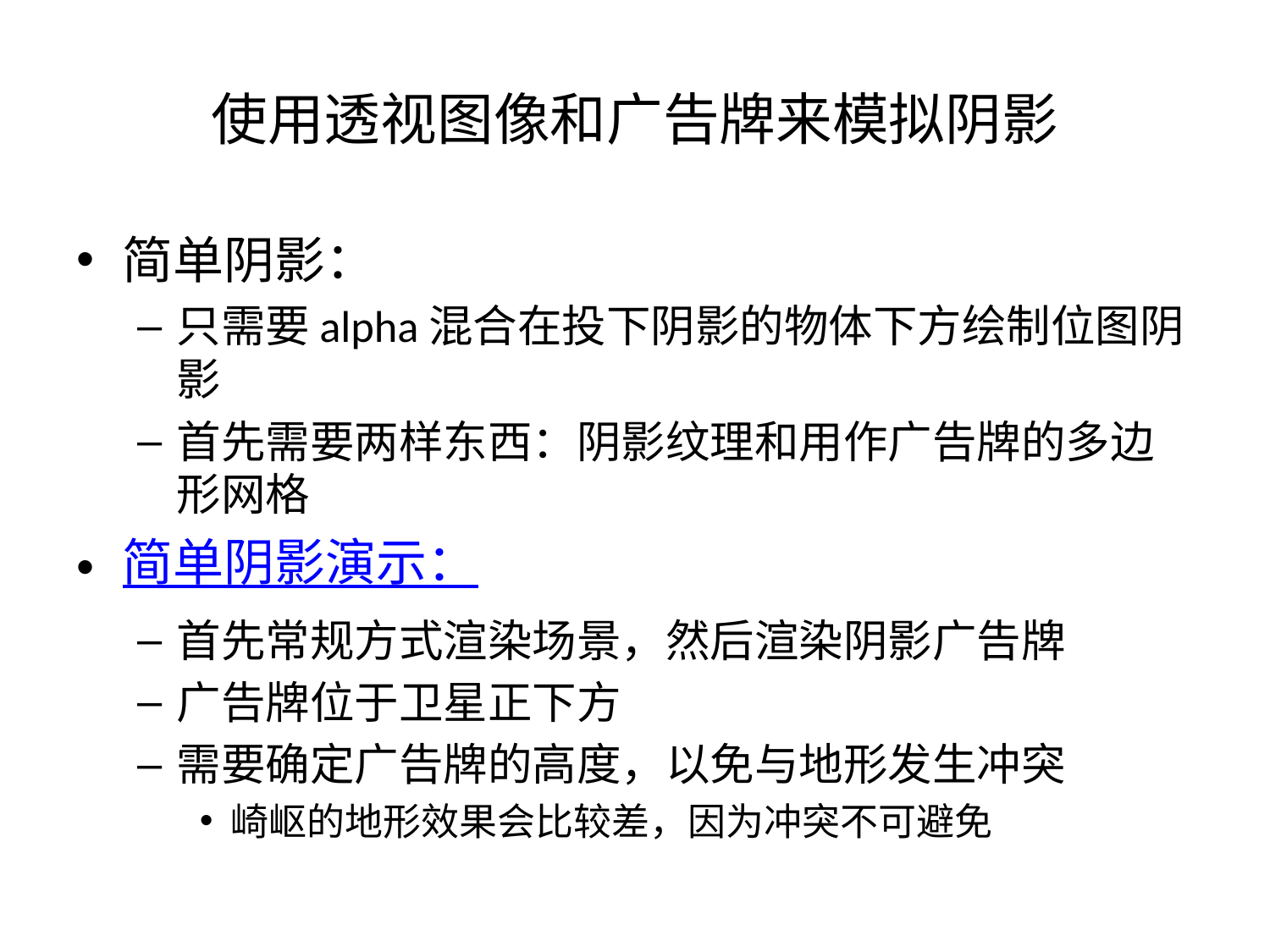

# 使用透视图像和广告牌来模拟阴影
简单阴影：
只需要alpha混合在投下阴影的物体下方绘制位图阴影
首先需要两样东西：阴影纹理和用作广告牌的多边形网格
简单阴影演示：
首先常规方式渲染场景，然后渲染阴影广告牌
广告牌位于卫星正下方
需要确定广告牌的高度，以免与地形发生冲突
崎岖的地形效果会比较差，因为冲突不可避免